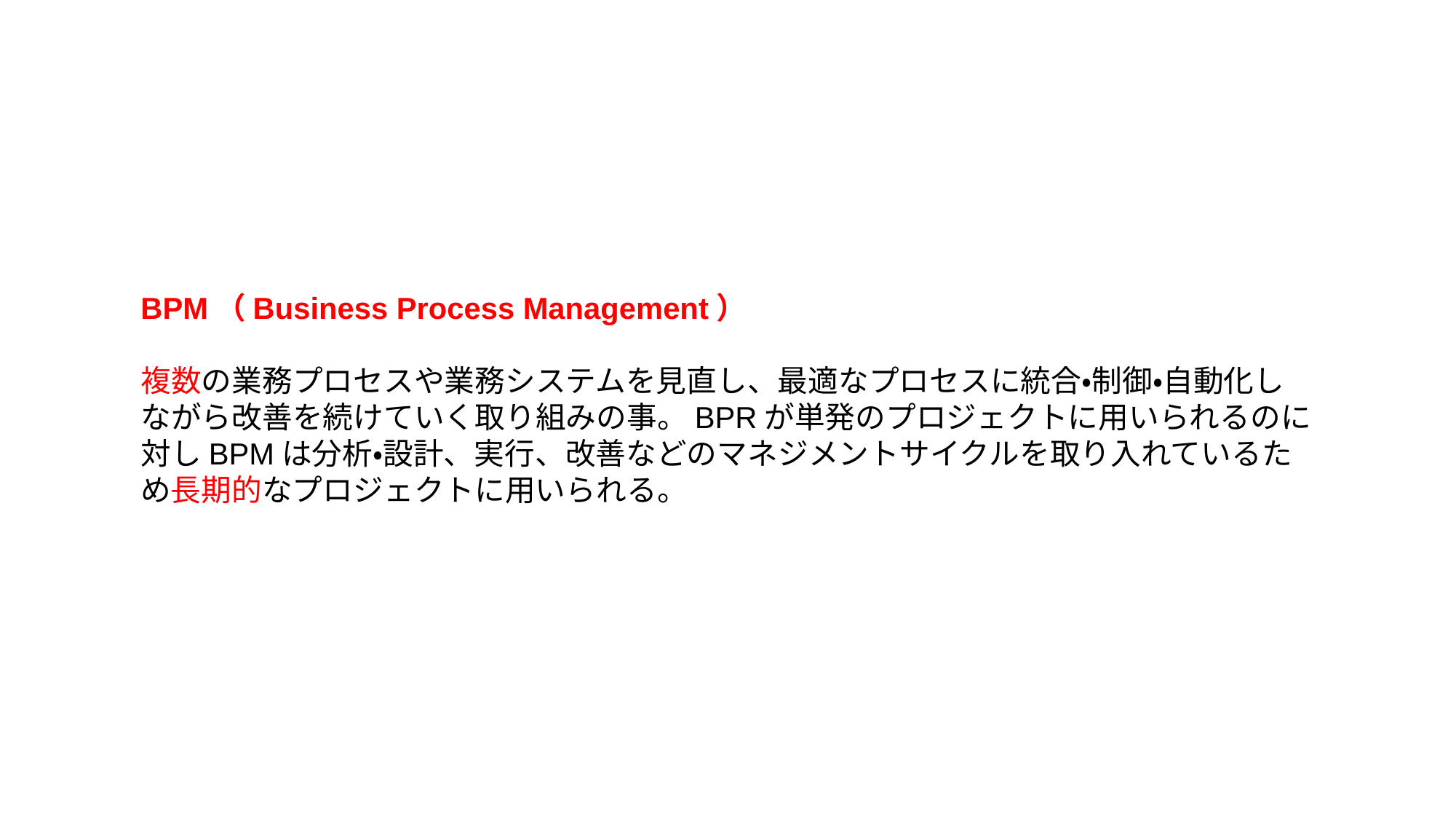

BPM（Business Process Management）

複数の業務プロセスや業務システムを見直し、最適なプロセスに統合・制御・自動化しながら改善を続けていく取り組みの事。BPRが単発のプロジェクトに用いられるのに対しBPMは分析・設計、実行、改善などのマネジメントサイクルを取り入れているため長期的なプロジェクトに用いられる。